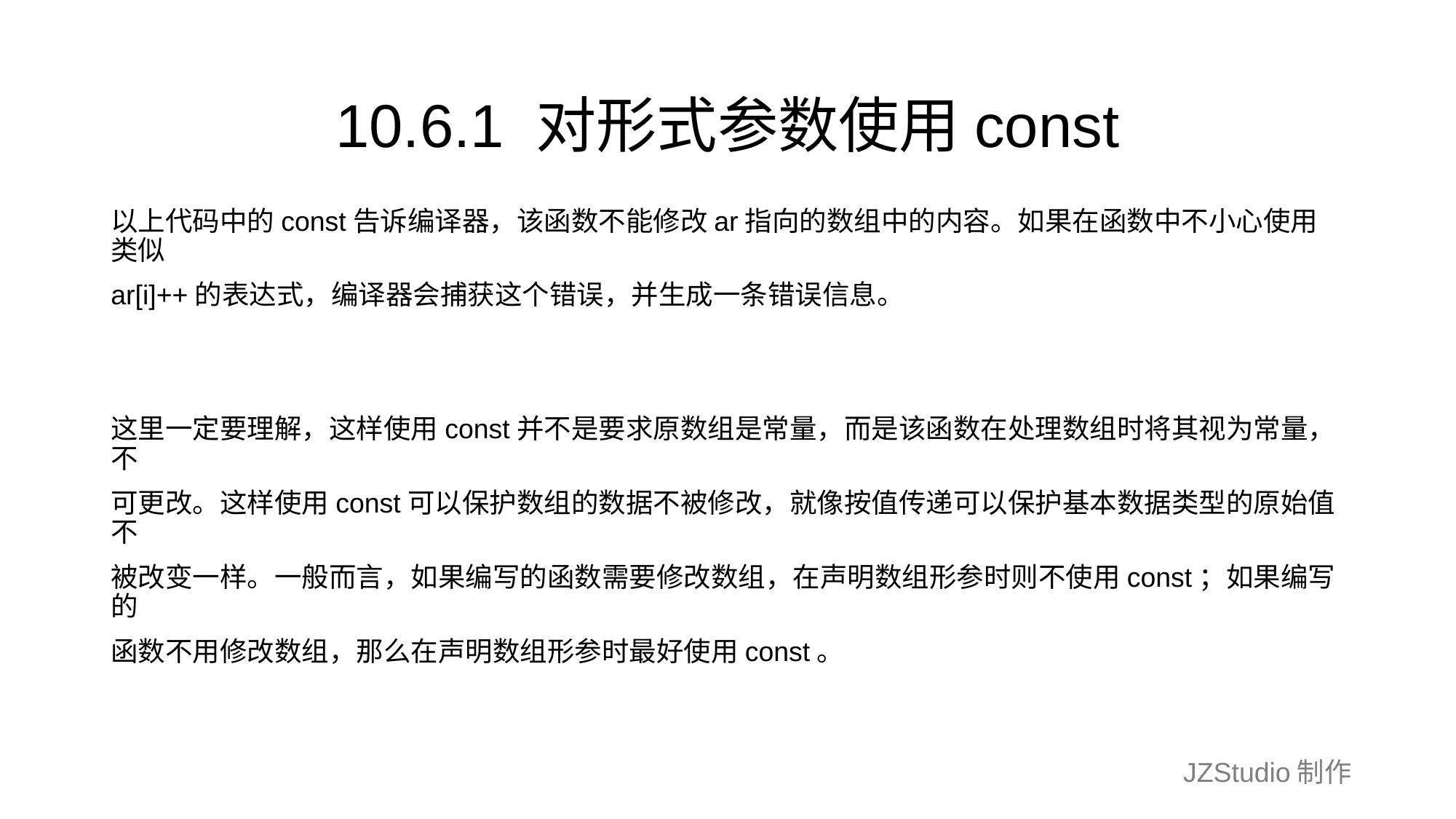

# 10.6.1 对形式参数使用const
以上代码中的const告诉编译器，该函数不能修改ar指向的数组中的内容。如果在函数中不小心使用类似
ar[i]++的表达式，编译器会捕获这个错误，并生成一条错误信息。

这里一定要理解，这样使用const并不是要求原数组是常量，而是该函数在处理数组时将其视为常量，不
可更改。这样使用const可以保护数组的数据不被修改，就像按值传递可以保护基本数据类型的原始值不
被改变一样。一般而言，如果编写的函数需要修改数组，在声明数组形参时则不使用const；如果编写的
函数不用修改数组，那么在声明数组形参时最好使用const。